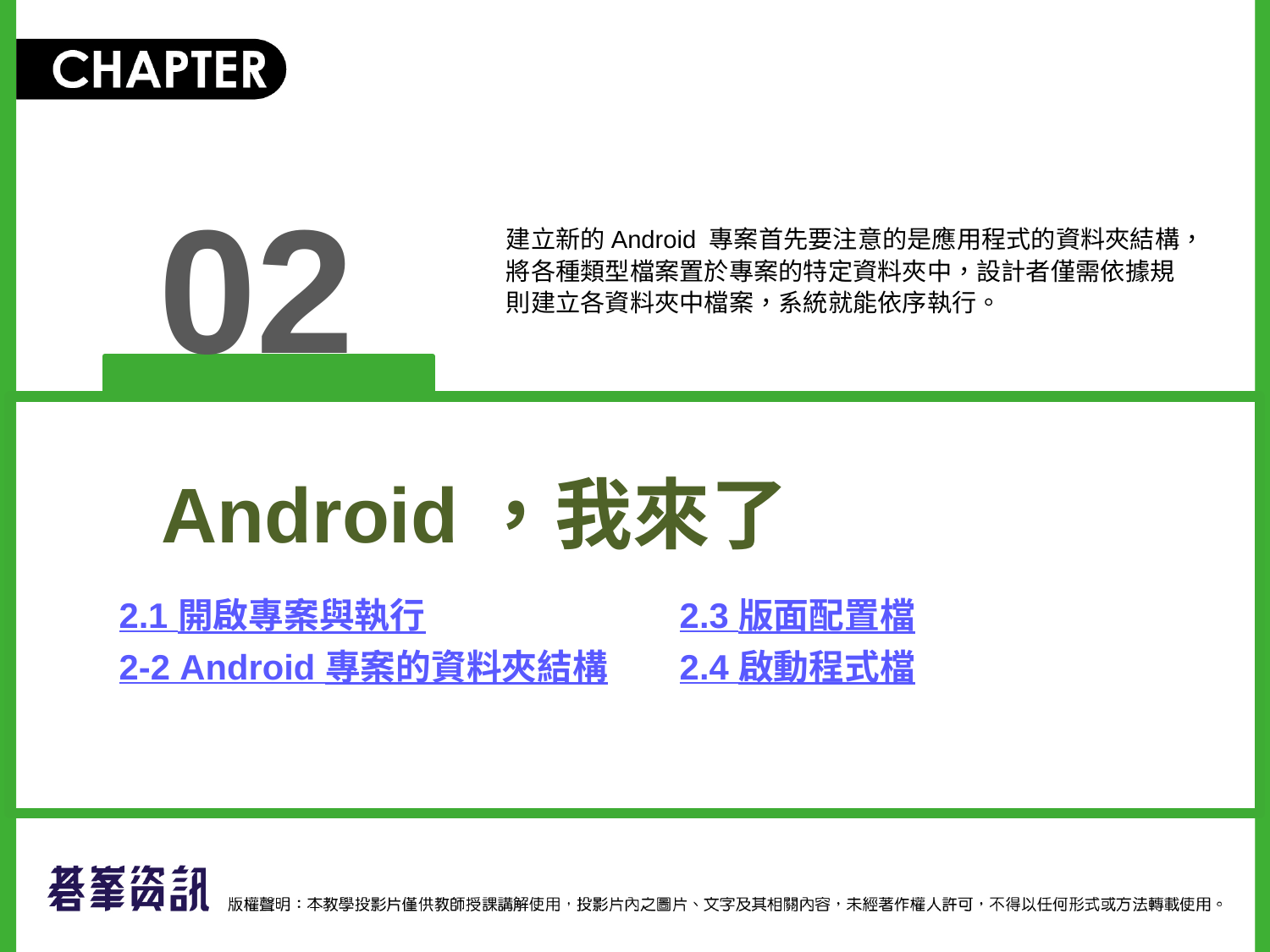

建立新的Android 專案首先要注意的是應用程式的資料夾結構，將各種類型檔案置於專案的特定資料夾中，設計者僅需依據規則建立各資料夾中檔案，系統就能依序執行。
02
Android，我來了
2.1 開啟專案與執行
2-2 Android 專案的資料夾結構

2.3 版面配置檔
2.4 啟動程式檔